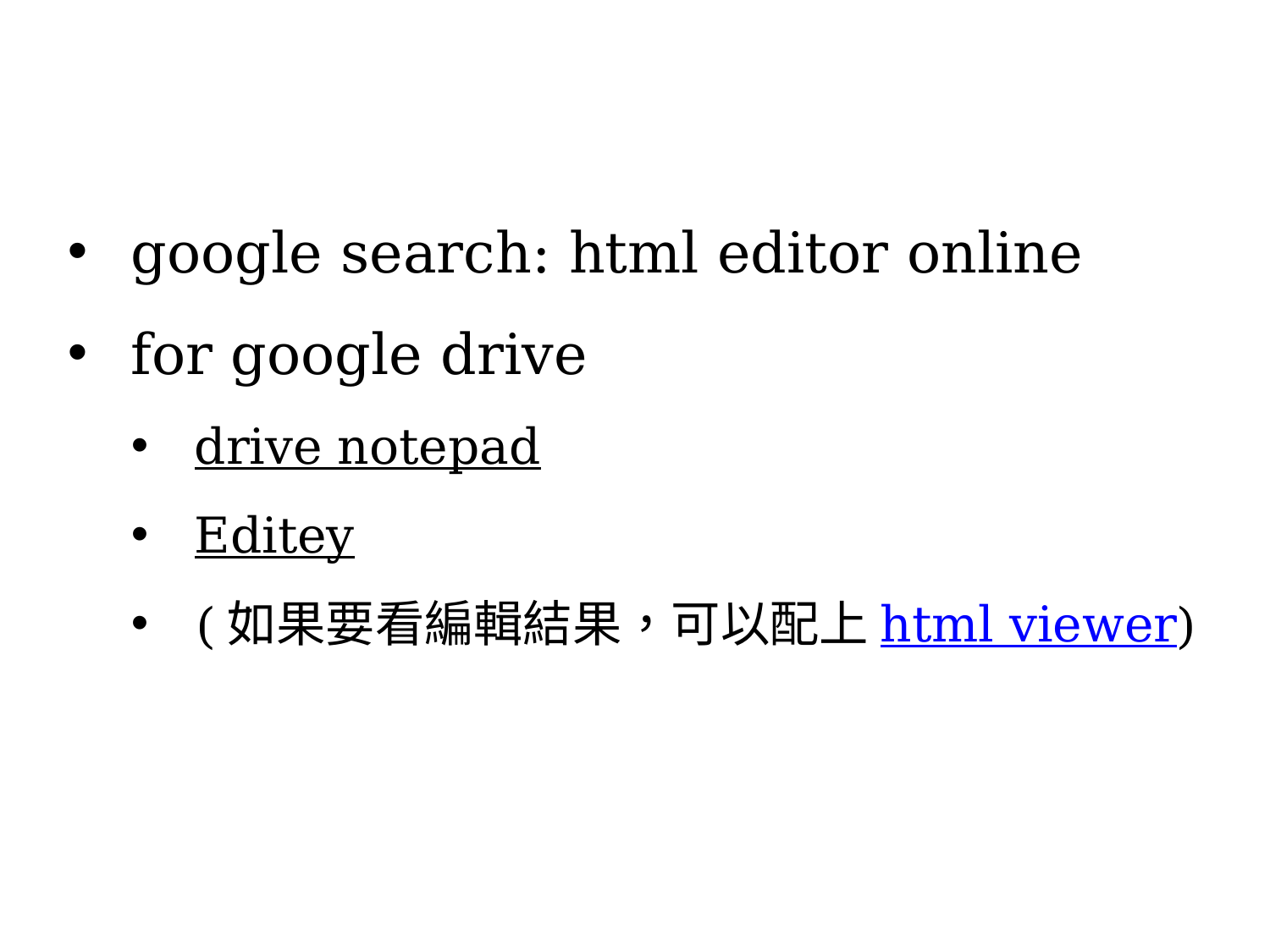

#
google search: html editor online
for google drive
drive notepad
Editey
(如果要看編輯結果，可以配上html viewer)